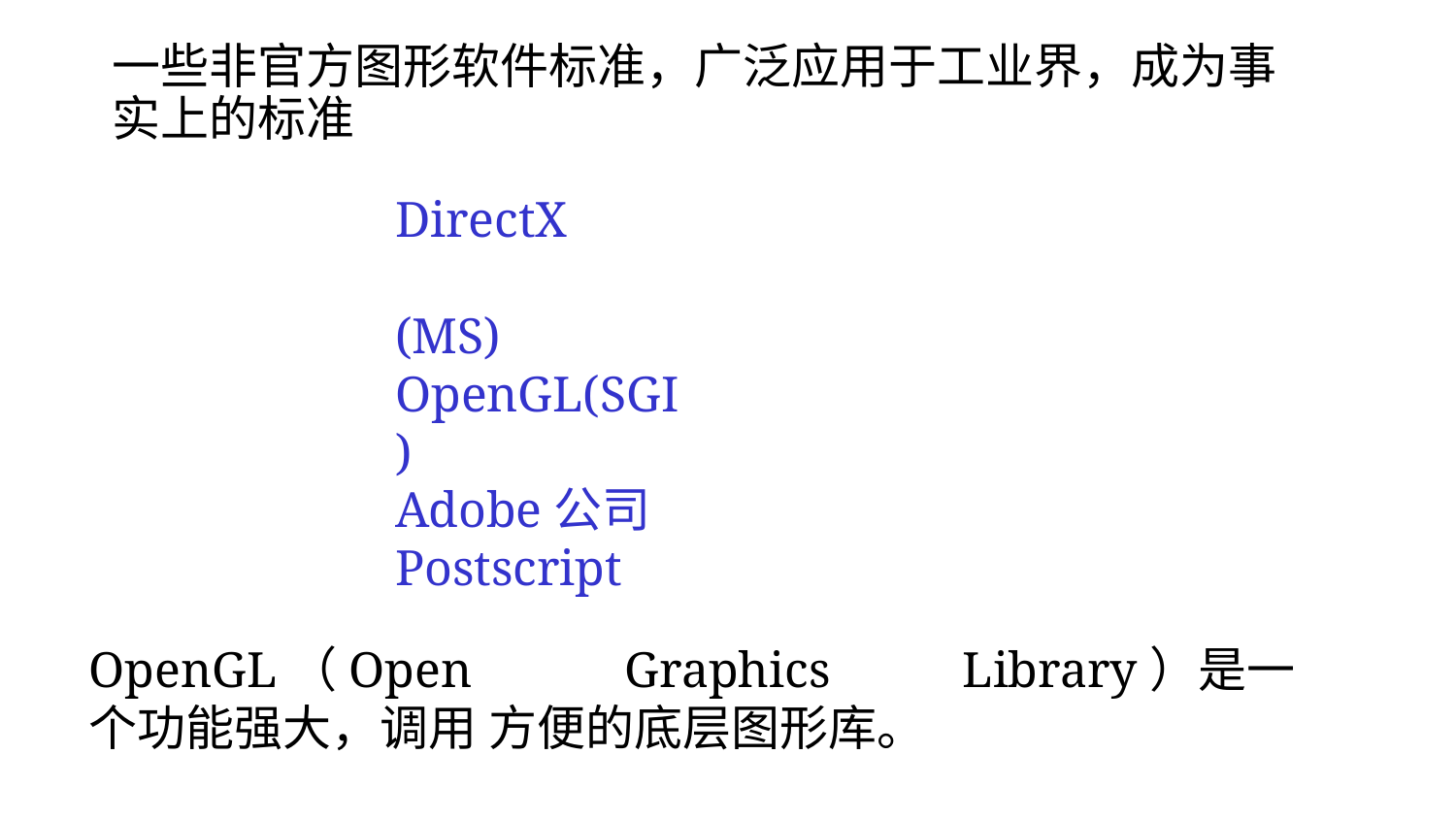

一些非官方图形软件标准，广泛应用于工业界，成为事 实上的标准
DirectX	(MS)  OpenGL(SGI)
Adobe公司Postscript
OpenGL（Open	Graphics	Library）是一个功能强大，调用 方便的底层图形库。

目前图形软件正朝着标准化、开放式和高效率方向发展。